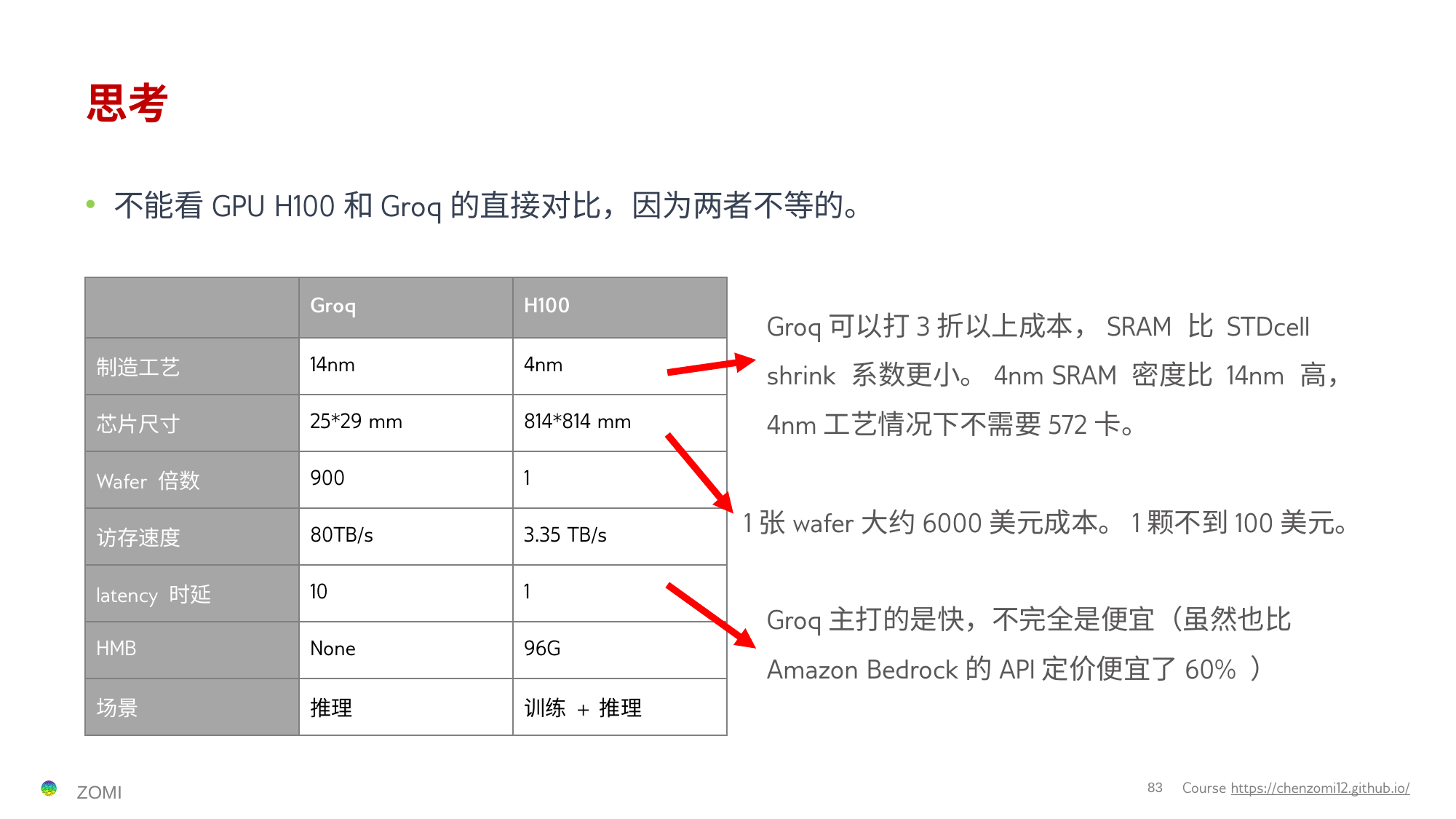

# 思考
不能看GPU H100和Groq的直接对比，因为两者不等的。

|  | Groq | H100 |
| --- | --- | --- |
| 制造工艺 | 14nm | 4nm |
| 芯片尺寸 | 25\*29 mm | 814\*814 mm |
| Wafer 倍数 | 900 | 1 |
| 访存速度 | 80TB/s | 3.35 TB/s |
| latency 时延 | 10 | 1 |
| HMB | None | 96G |
| 场景 | 推理 | 训练 + 推理 |
Groq可以打3折以上成本，SRAM 比 STDcell shrink 系数更小。4nm SRAM 密度比 14nm 高，4nm工艺情况下不需要572卡。
1张wafer大约6000美元成本。1颗不到100美元。
Groq主打的是快，不完全是便宜（虽然也比Amazon Bedrock的API定价便宜了60% ）